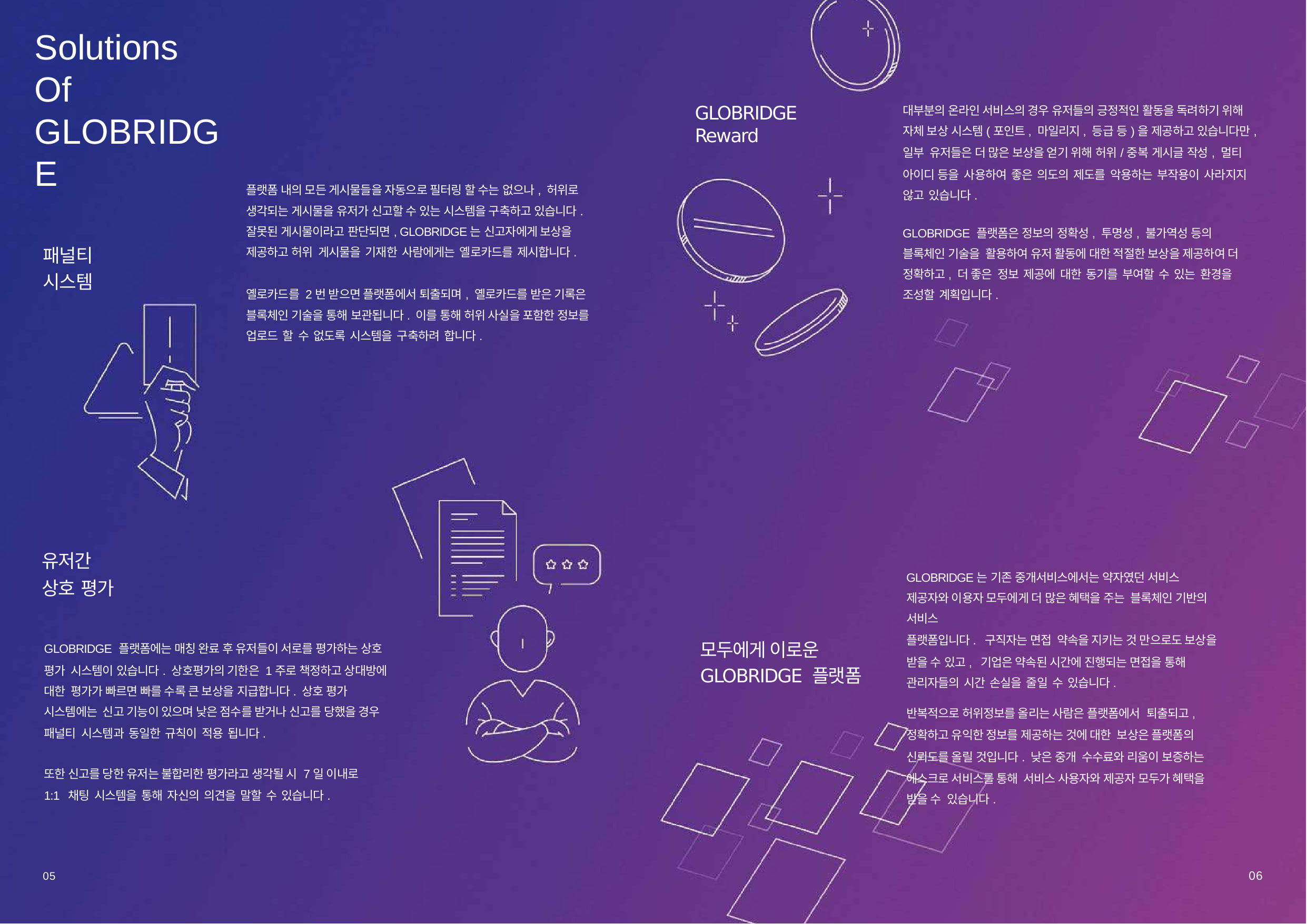

# Solutions Of GLOBRIDGE
대부분의 온라인 서비스의 경우 유저들의 긍정적인 활동을 독려하기 위해  자체 보상 시스템(포인트, 마일리지, 등급 등)을 제공하고 있습니다만,
일부  유저들은 더 많은 보상을 얻기 위해 허위/중복 게시글 작성, 멀티
아이디 등을  사용하여 좋은 의도의 제도를 악용하는 부작용이 사라지지 않고 있습니다.

GLOBRIDGE Reward
플랫폼 내의 모든 게시물들을 자동으로 필터링 할 수는 없으나, 허위로  생각되는 게시물을 유저가 신고할 수 있는 시스템을 구축하고 있습니다.  잘못된 게시물이라고 판단되면, GLOBRIDGE는 신고자에게 보상을 제공하고 허위  게시물을 기재한 사람에게는 옐로카드를 제시합니다.
GLOBRIDGE 플랫폼은 정보의 정확성, 투명성, 불가역성 등의 블록체인 기술을  활용하여 유저 활동에 대한 적절한 보상을 제공하여 더 정확하고, 더 좋은  정보 제공에 대한 동기를 부여할 수 있는 환경을 조성할 계획입니다.
패널티  시스템
옐로카드를 2번 받으면 플랫폼에서 퇴출되며, 옐로카드를 받은 기록은  블록체인 기술을 통해 보관됩니다. 이를 통해 허위 사실을 포함한 정보를  업로드 할 수 없도록 시스템을 구축하려 합니다.
유저간
상호 평가
GLOBRIDGE는 기존 중개서비스에서는 약자였던 서비스  제공자와 이용자 모두에게 더 많은 혜택을 주는  블록체인 기반의 서비스
플랫폼입니다.  구직자는 면접  약속을 지키는 것 만으로도 보상을
받을 수 있고,  기업은 약속된 시간에 진행되는 면접을 통해  관리자들의 시간 손실을 줄일 수 있습니다.
모두에게 이로운 GLOBRIDGE 플랫폼
GLOBRIDGE 플랫폼에는 매칭 완료 후 유저들이 서로를 평가하는 상호
평가  시스템이 있습니다. 상호평가의 기한은 1주로 책정하고 상대방에 대한  평가가 빠르면 빠를 수록 큰 보상을 지급합니다. 상호 평가 시스템에는  신고 기능이 있으며 낮은 점수를 받거나 신고를 당했을 경우
패널티  시스템과 동일한 규칙이 적용 됩니다.
반복적으로 허위정보를 올리는 사람은 플랫폼에서  퇴출되고,
정확하고 유익한 정보를 제공하는 것에 대한  보상은 플랫폼의
신뢰도를 올릴 것입니다. 낮은 중개  수수료와 리움이 보증하는
에스크로 서비스를 통해  서비스 사용자와 제공자 모두가 혜택을 받을 수  있습니다.
또한 신고를 당한 유저는 불합리한 평가라고 생각될 시 7일 이내로
1:1  채팅 시스템을 통해 자신의 의견을 말할 수 있습니다.
06
05